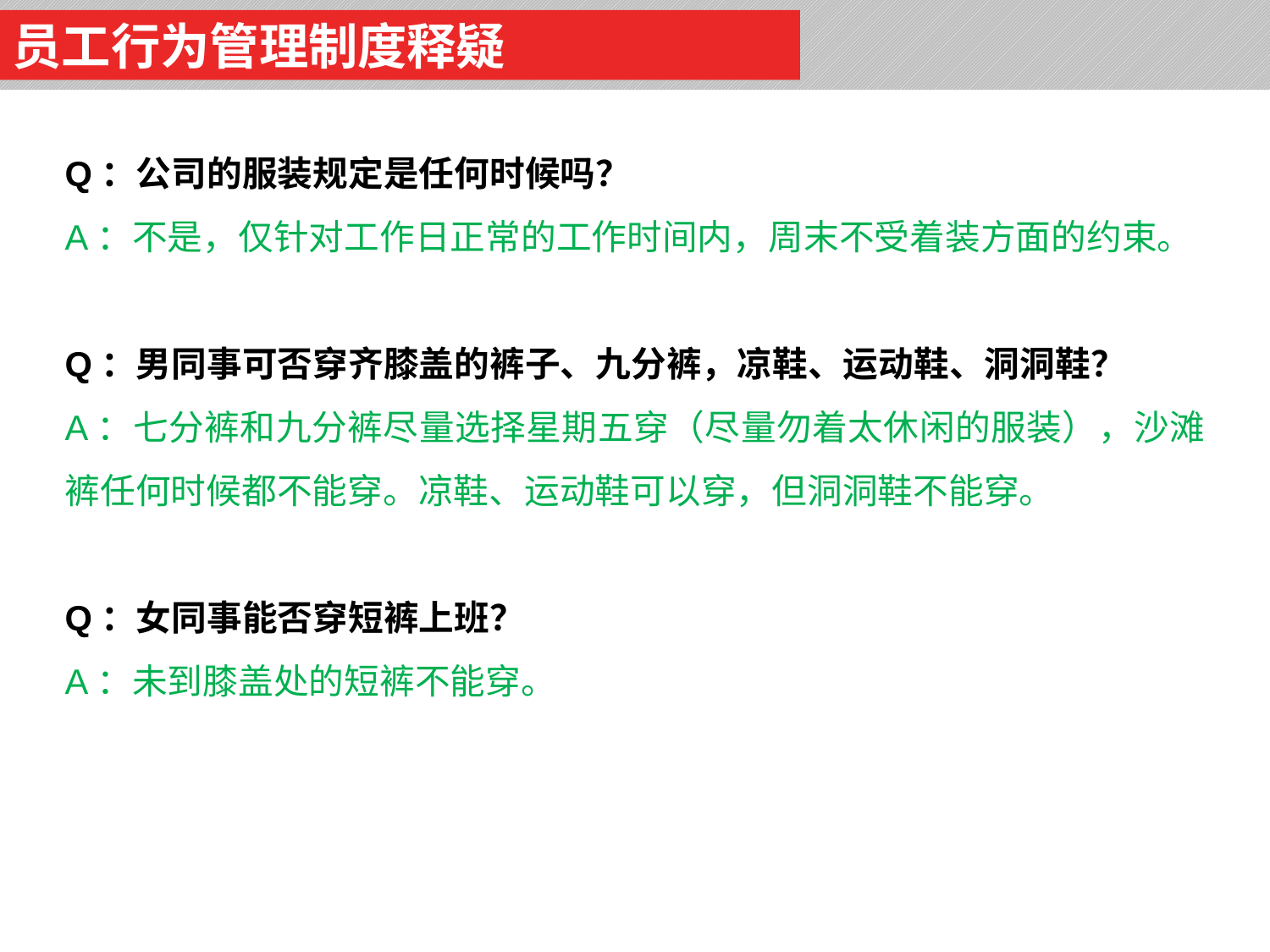

员工行为管理制度释疑
Q：公司的服装规定是任何时候吗？
A：不是，仅针对工作日正常的工作时间内，周末不受着装方面的约束。

Q：男同事可否穿齐膝盖的裤子、九分裤，凉鞋、运动鞋、洞洞鞋？
A：七分裤和九分裤尽量选择星期五穿（尽量勿着太休闲的服装），沙滩裤任何时候都不能穿。凉鞋、运动鞋可以穿，但洞洞鞋不能穿。

Q：女同事能否穿短裤上班？
A：未到膝盖处的短裤不能穿。